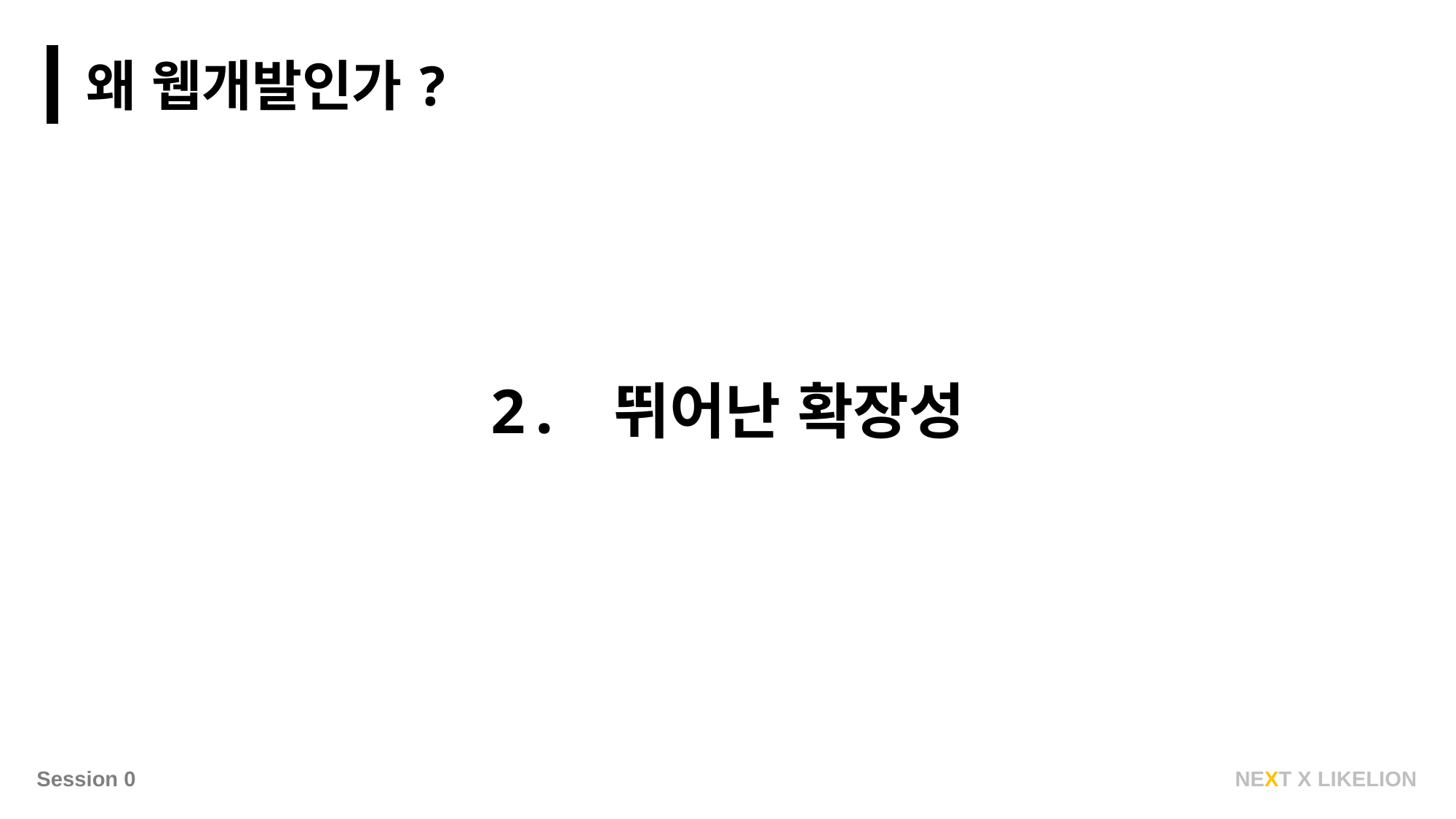

왜 웹개발인가?
2. 뛰어난 확장성
NEXT X LIKELION
Session 0